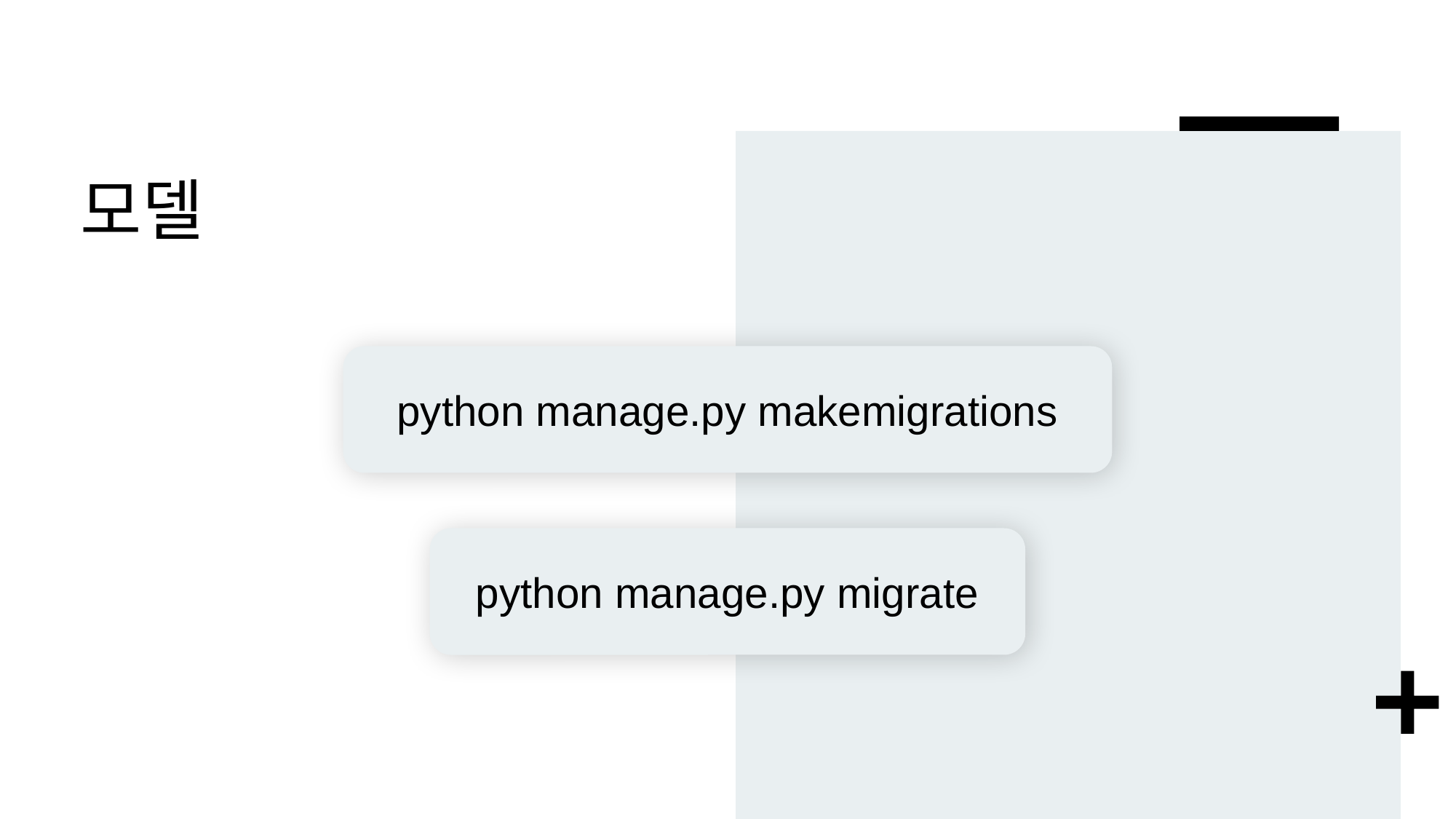

# 모델
python manage.py makemigrations
python manage.py migrate